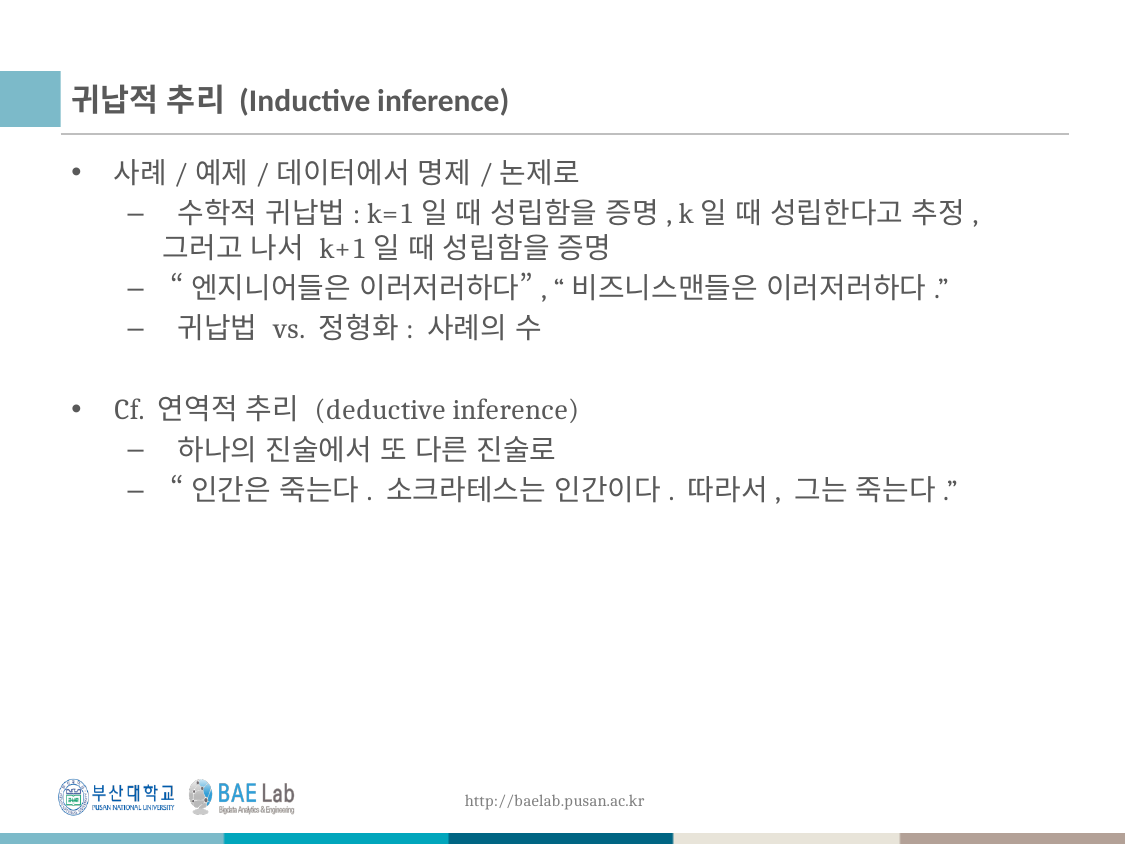

# 귀납적 추리 (Inductive inference)
사례/예제/데이터에서 명제/논제로
 수학적 귀납법: k=1일 때 성립함을 증명, k일 때 성립한다고 추정, 그러고 나서 k+1일 때 성립함을 증명
 “엔지니어들은 이러저러하다”, “비즈니스맨들은 이러저러하다.”
 귀납법 vs. 정형화: 사례의 수

Cf. 연역적 추리 (deductive inference)
 하나의 진술에서 또 다른 진술로
 “인간은 죽는다. 소크라테스는 인간이다. 따라서, 그는 죽는다.”